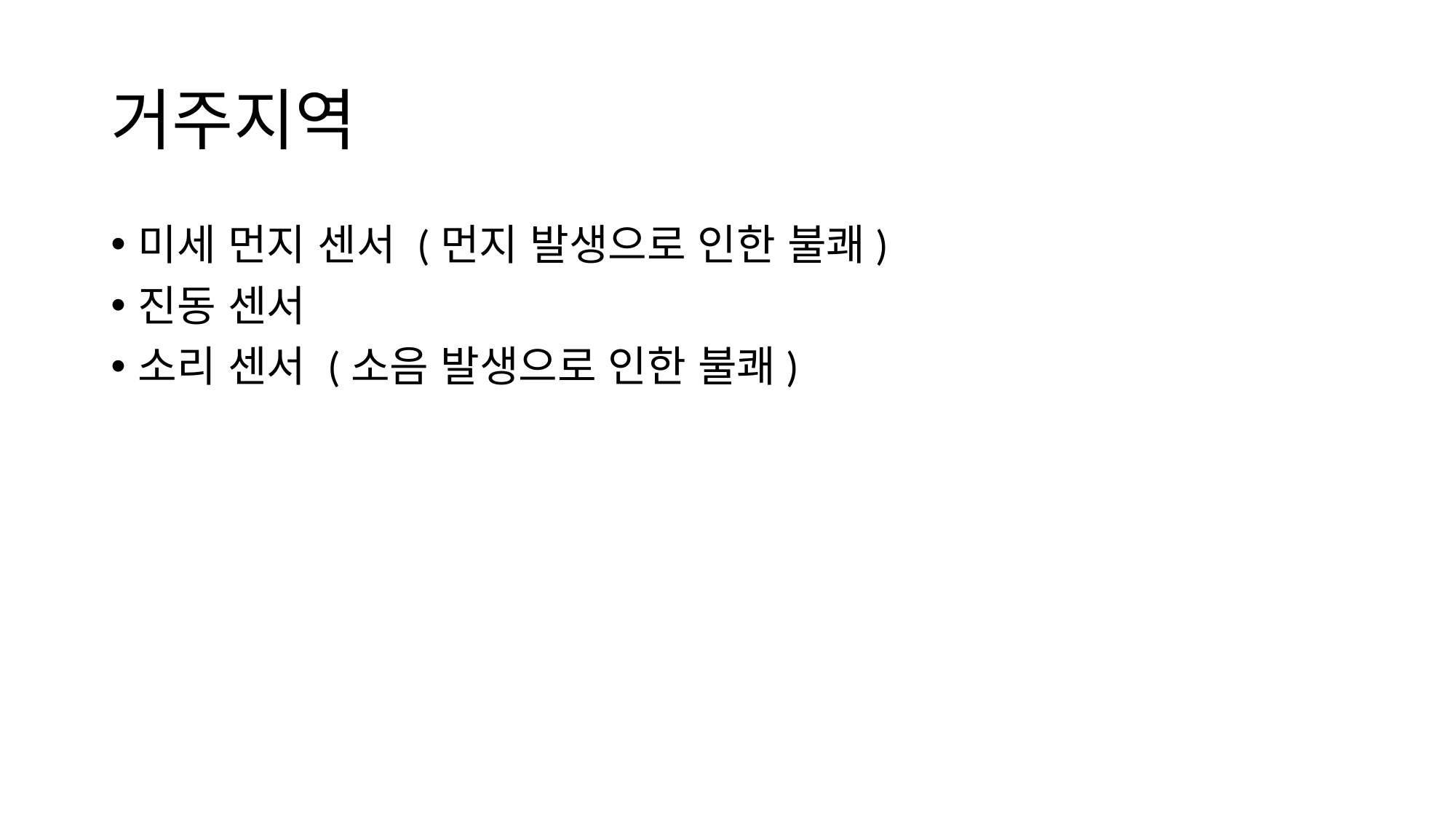

# 거주지역
미세 먼지 센서 (먼지 발생으로 인한 불쾌)
진동 센서
소리 센서 (소음 발생으로 인한 불쾌)